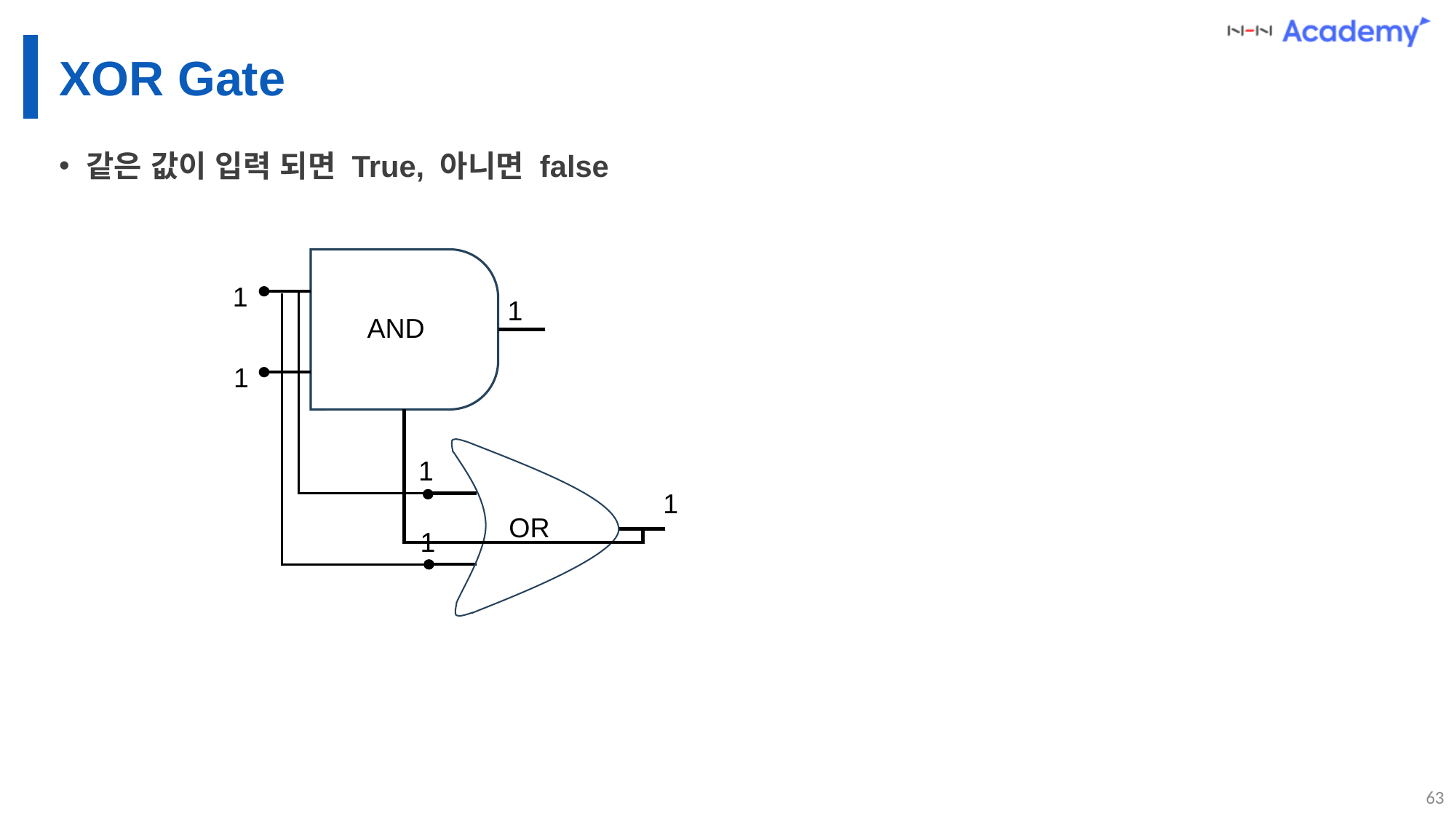

# XOR Gate
같은 값이 입력 되면 True, 아니면 false

1

1
AND
1

1
1

OR
1

63